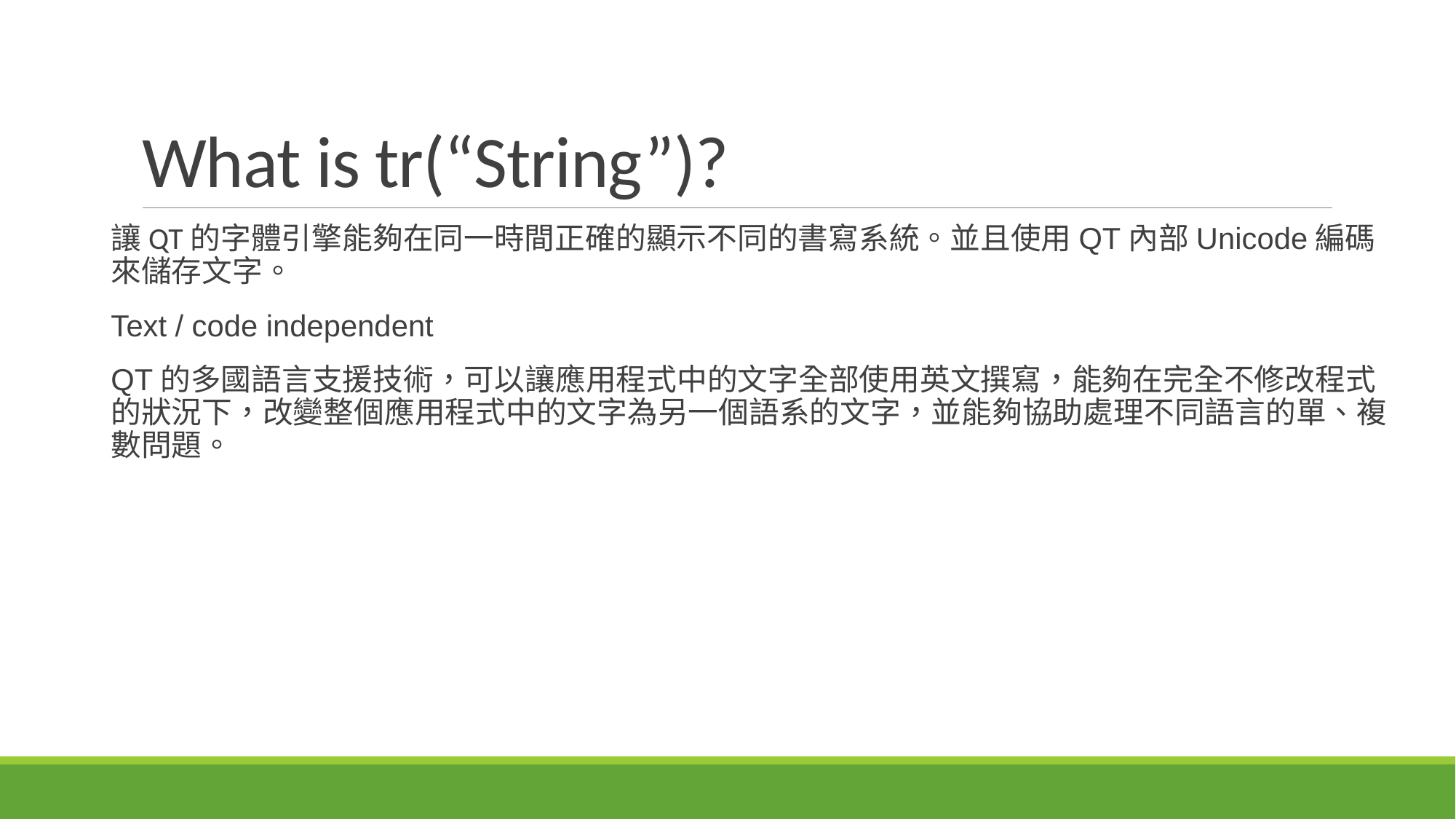

# What is tr(“String”)?
讓QT的字體引擎能夠在同一時間正確的顯示不同的書寫系統。並且使用QT內部Unicode編碼來儲存文字。
Text / code independent
QT的多國語言支援技術，可以讓應用程式中的文字全部使用英文撰寫，能夠在完全不修改程式的狀況下，改變整個應用程式中的文字為另一個語系的文字，並能夠協助處理不同語言的單、複數問題。